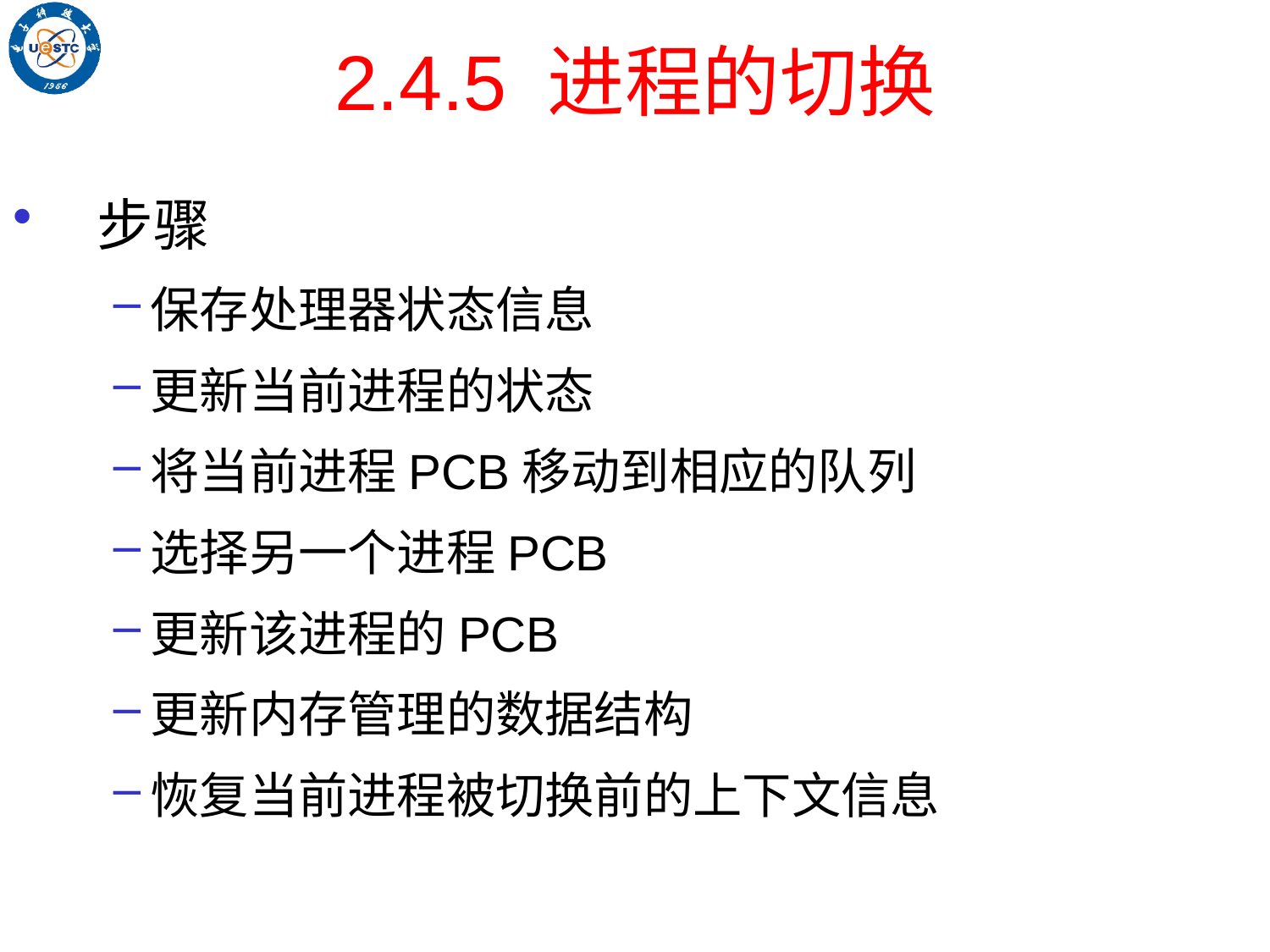

# 2.4.5 进程的切换
步骤
保存处理器状态信息
更新当前进程的状态
将当前进程PCB移动到相应的队列
选择另一个进程PCB
更新该进程的PCB
更新内存管理的数据结构
恢复当前进程被切换前的上下文信息